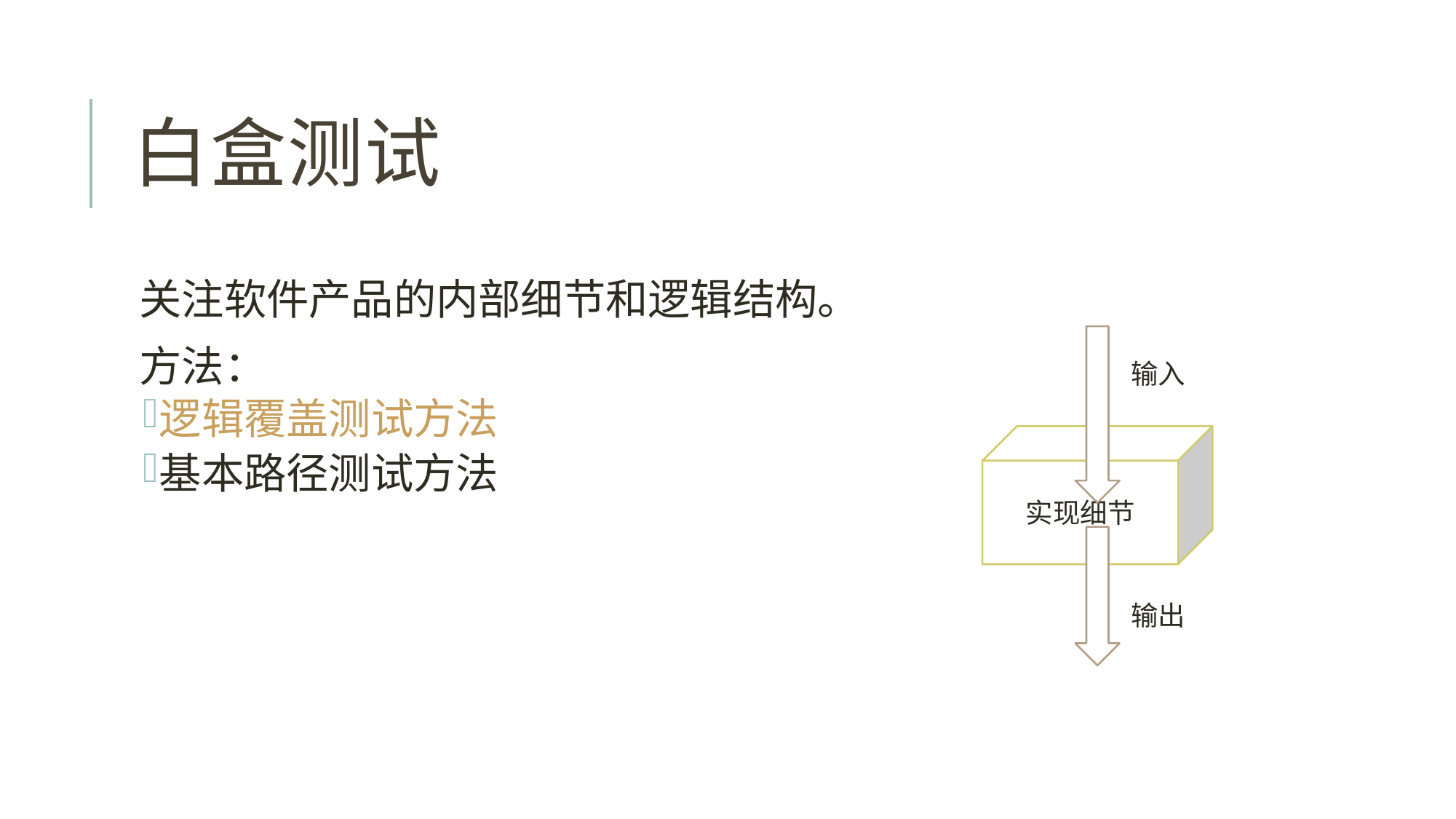

# 白盒测试
关注软件产品的内部细节和逻辑结构。
方法：
逻辑覆盖测试方法
基本路径测试方法

输入
实现细节

输出